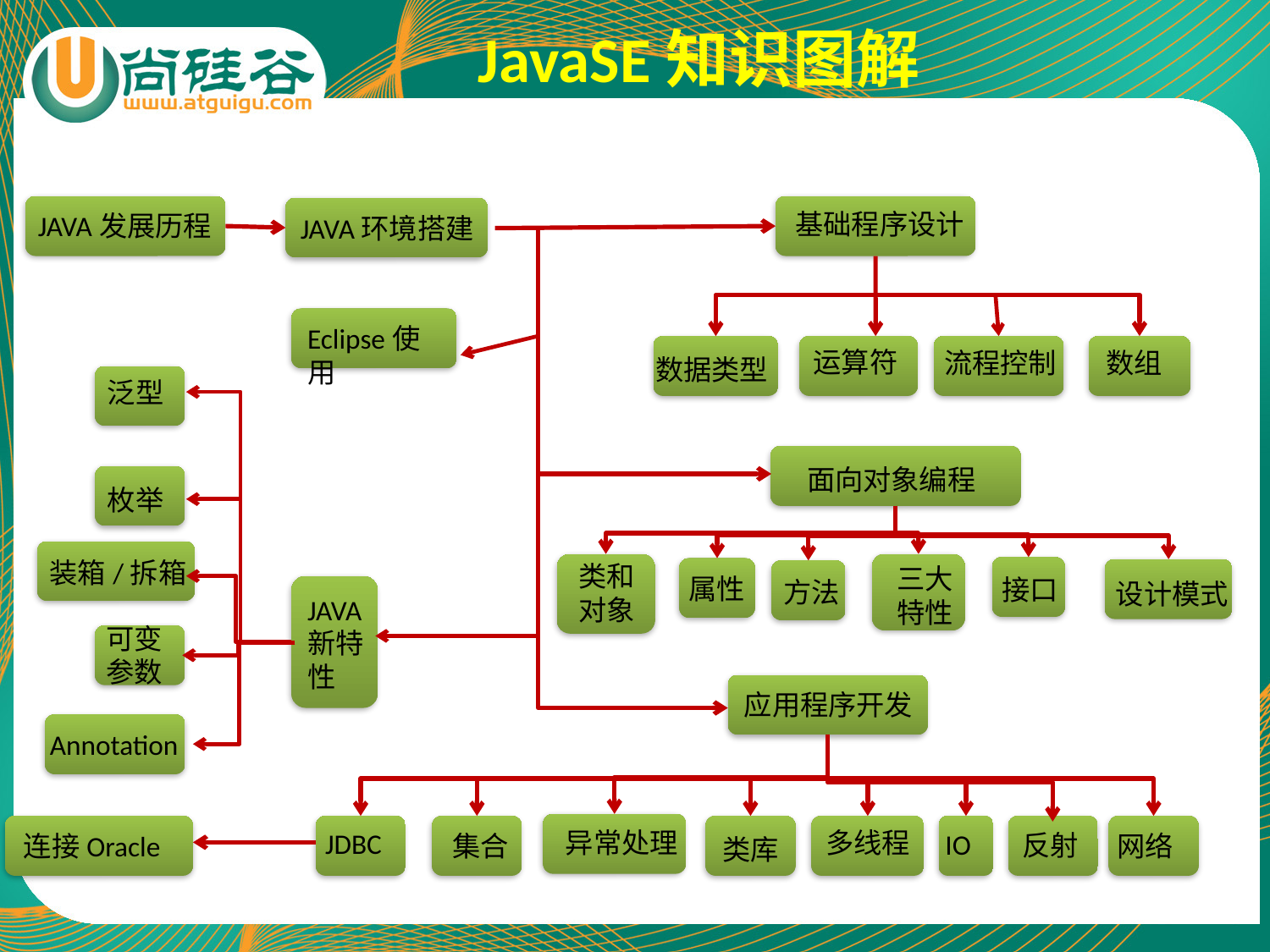

JavaSE知识图解

基础程序设计
JAVA发展历程
JAVA环境搭建

Eclipse使用

运算符
流程控制
数组
数据类型

泛型

面向对象编程

枚举

装箱/拆箱
类和对象

三大特性

属性
接口
方法
设计模式

JAVA新特性
可变参数

应用程序开发

Annotation

异常处理
多线程
JDBC
IO
反射
集合
网络
连接Oracle
类库